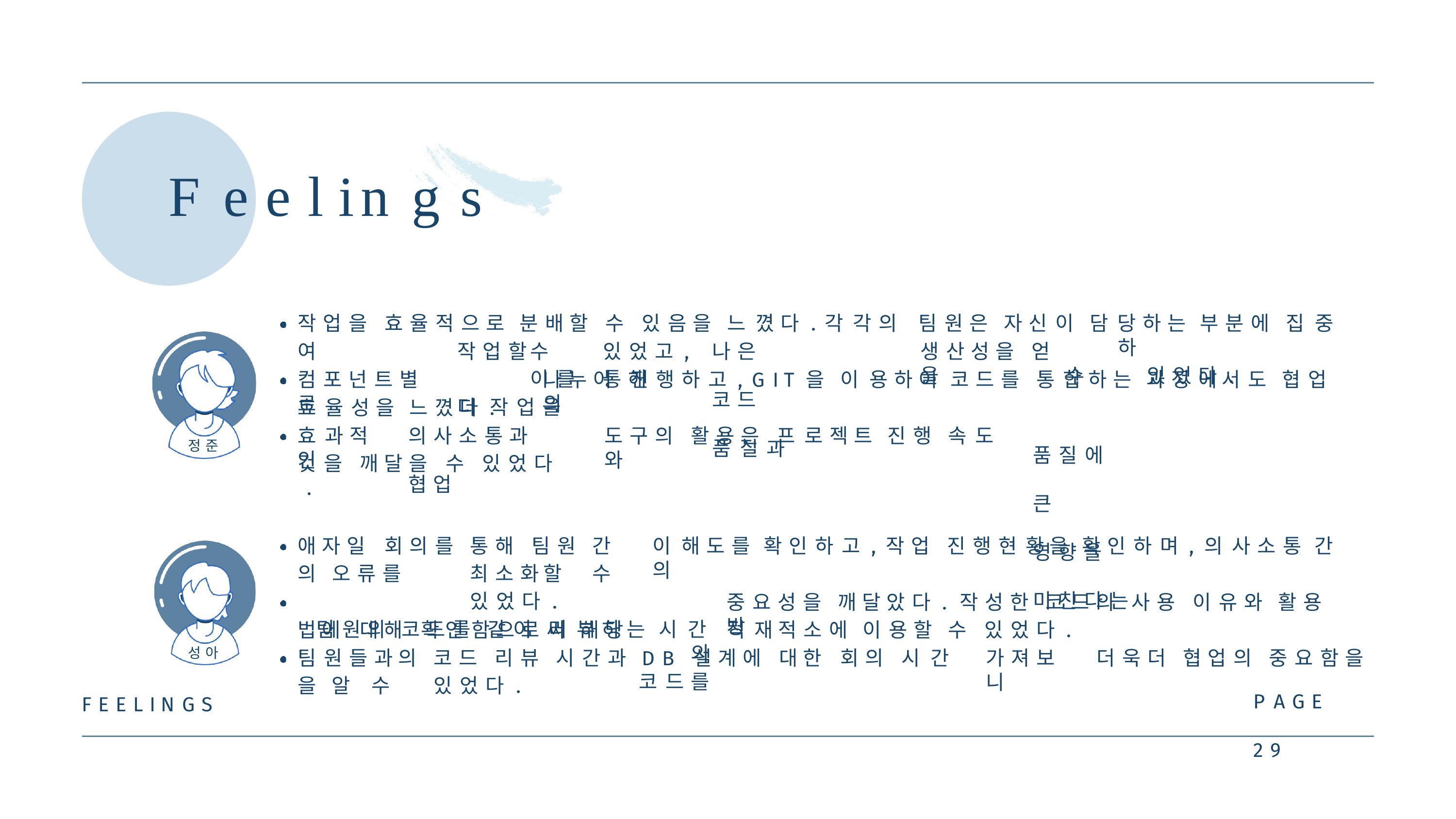

# Feelings
작 업 을	효 율 적 으 로	분 배 할	수	있 음 을	느 꼈 다 .	각 각 의
나 은	코 드	품 질 과
팀 원 은	자 신 이	담 당 하 는	부 분 에	집 중 하
수	있 었 다 .

여	작 업 할	수	있 었 고 ,	이 를	통 해	더  작 업 을
생 산 성 을	얻 을
컴 포 넌 트 별 로
나 누 어	진 행 하 고 ,	G I T 을	이 용 하 여	코 드 를	통 합 하 는	과 정 에 서 도	협 업 의

품 질 에	큰	영 향 을	미 친 다 는

효 율 성 을	느 꼈 다 .
의 사 소 통 과	협 업
효 과 적 인
도 구 의	활 용 은	프 로 젝 트	진 행	속 도 와

정 준
것 을	깨 달 을	수	있 었 다 .
애 자 일	회 의 를	통 해	팀 원	간 의  오 류 를	최 소 화	할	수		있 었 다 .
팀 원 의	코 드 를	같 이	리 뷰 하 는	시 간 의
코 드 를
이 해 도 를	확 인 하 고 ,	작 업	진 행 현 황 을	확 인 하 며 ,	의 사 소 통	간 의

중 요 성 을	깨 달 았 다 .	작 성 한	코 드 의	사 용	이 유 와	활 용	방

적 재 적 소 에	이 용 할	수	있 었 다 .
가 져 보 니
법 에	대 해	확 인 함 으 로 써	해 당
팀 원 들 과 의	코 드	리 뷰	시 간 과	D B	설 계 에	대 한	회 의	시 간 을  알	수	있 었 다 .
성 아
더 욱 더	협 업 의	중 요 함 을

P A G E	2 9

F E E L I N G S